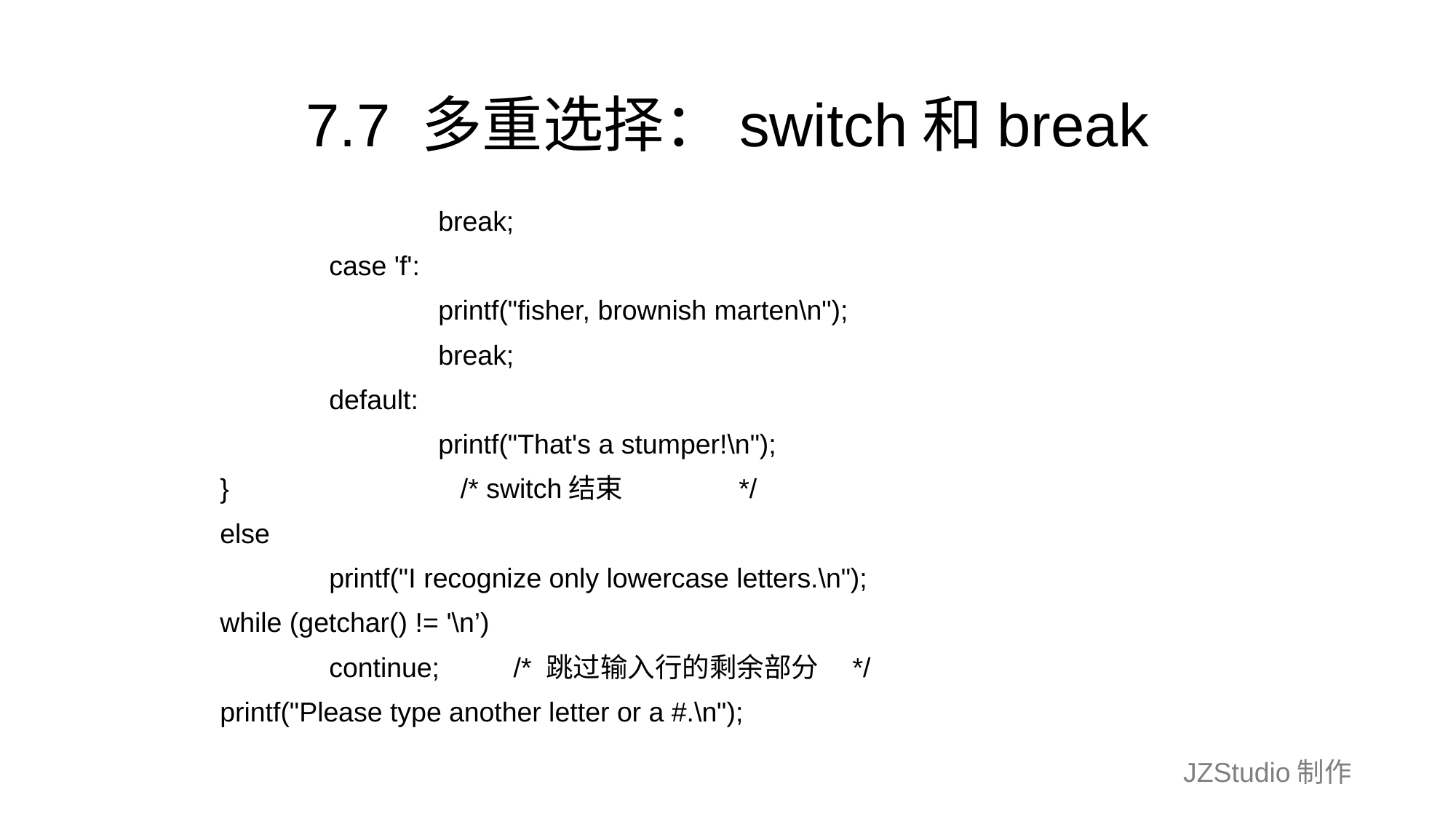

# 7.7 多重选择：switch和break
			break;
		case 'f':
			printf("fisher, brownish marten\n");
			break;
		default:
			printf("That's a stumper!\n");
	}　　　　　　　　/* switch结束　　　　*/
	else
		printf("I recognize only lowercase letters.\n");
	while (getchar() != '\n’)
		continue;　　 /* 跳过输入行的剩余部分　*/
	printf("Please type another letter or a #.\n");